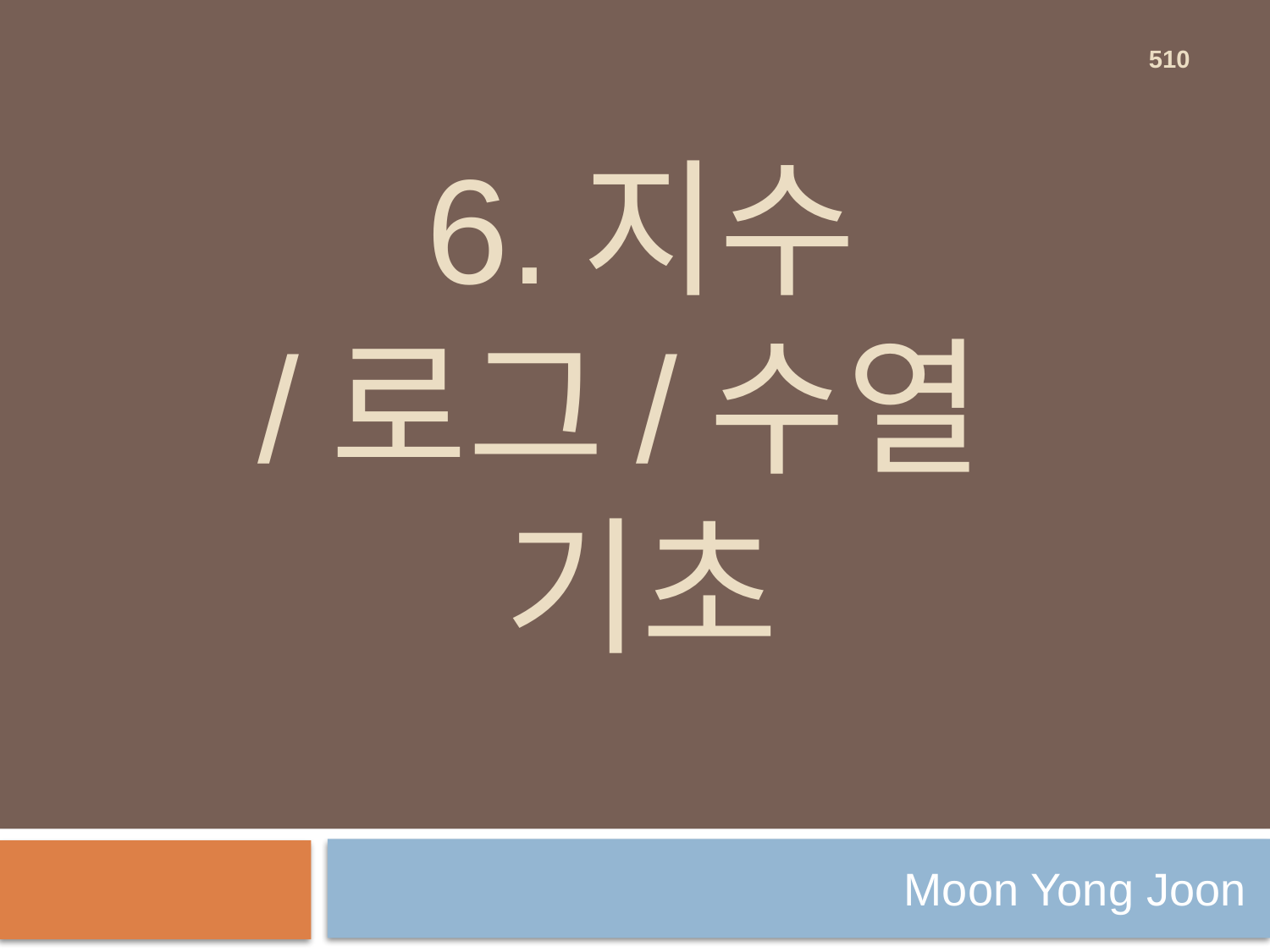

510
# 6.지수 /로그/수열 기초
Moon Yong Joon